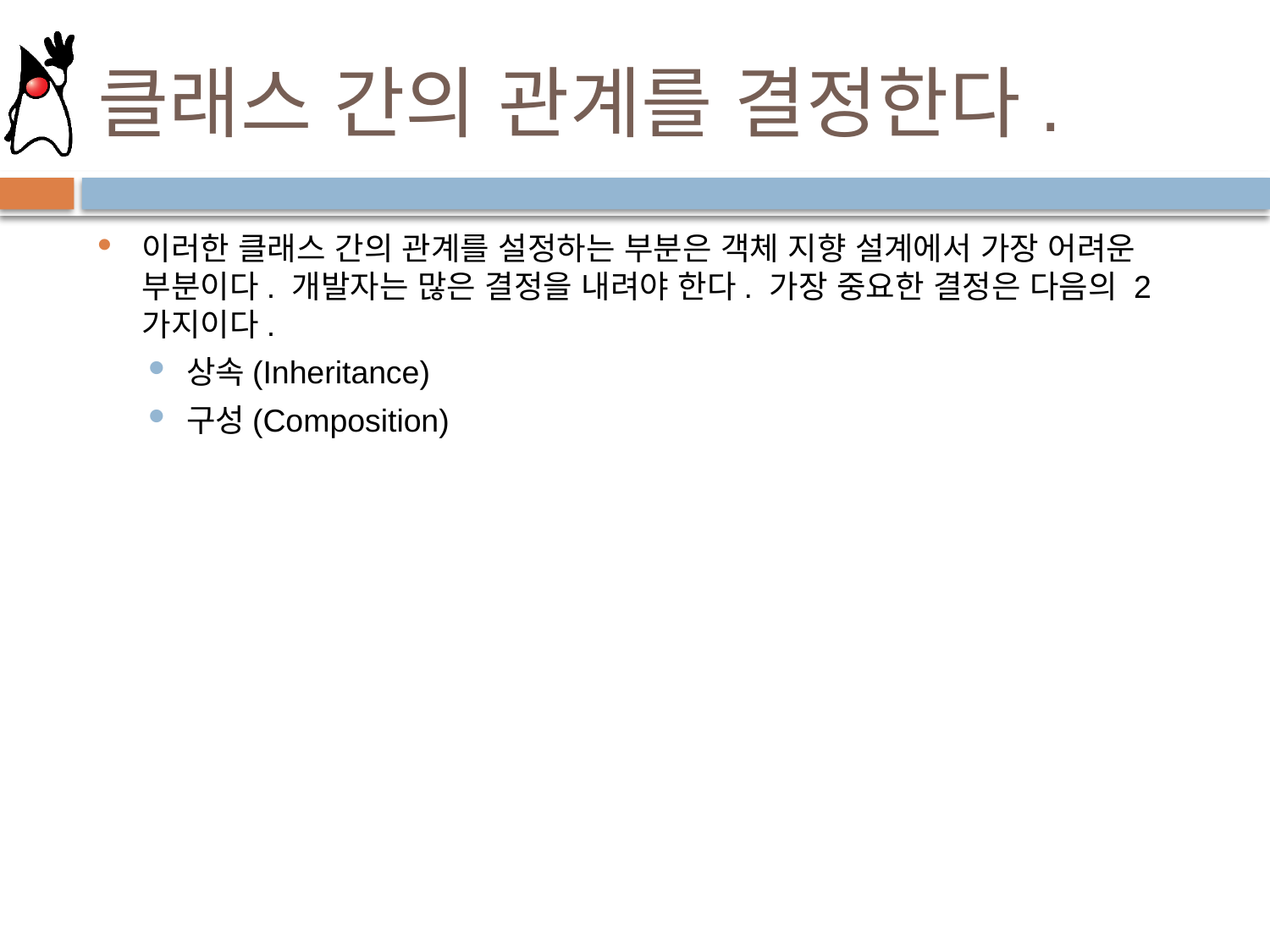

# 클래스 간의 관계를 결정한다.
이러한 클래스 간의 관계를 설정하는 부분은 객체 지향 설계에서 가장 어려운 부분이다. 개발자는 많은 결정을 내려야 한다. 가장 중요한 결정은 다음의 2가지이다.
상속(Inheritance)
구성(Composition)